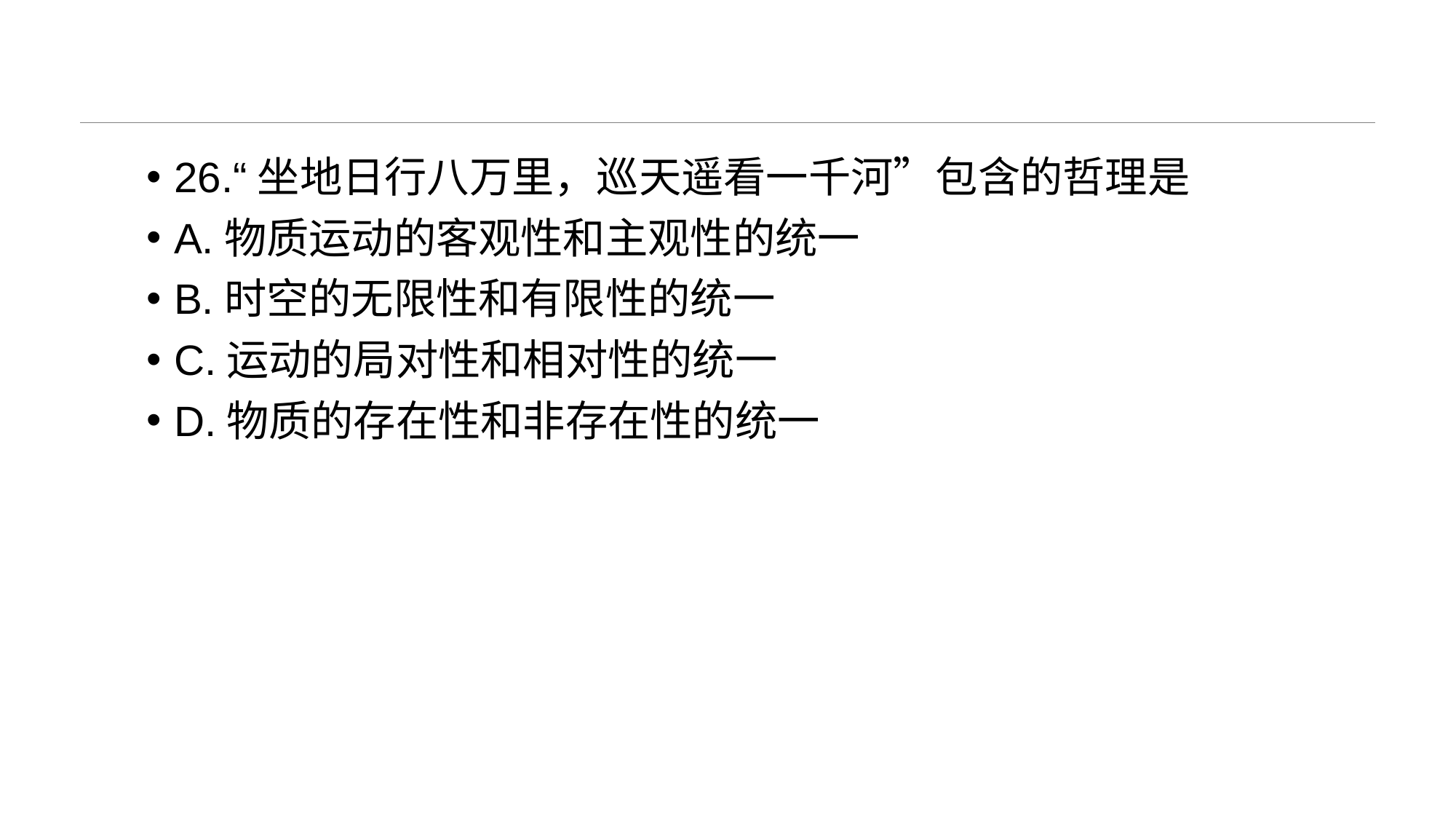

#
26.“坐地日行八万里，巡天遥看一千河”包含的哲理是
A.物质运动的客观性和主观性的统一
B.时空的无限性和有限性的统一
C.运动的局对性和相对性的统一
D.物质的存在性和非存在性的统一